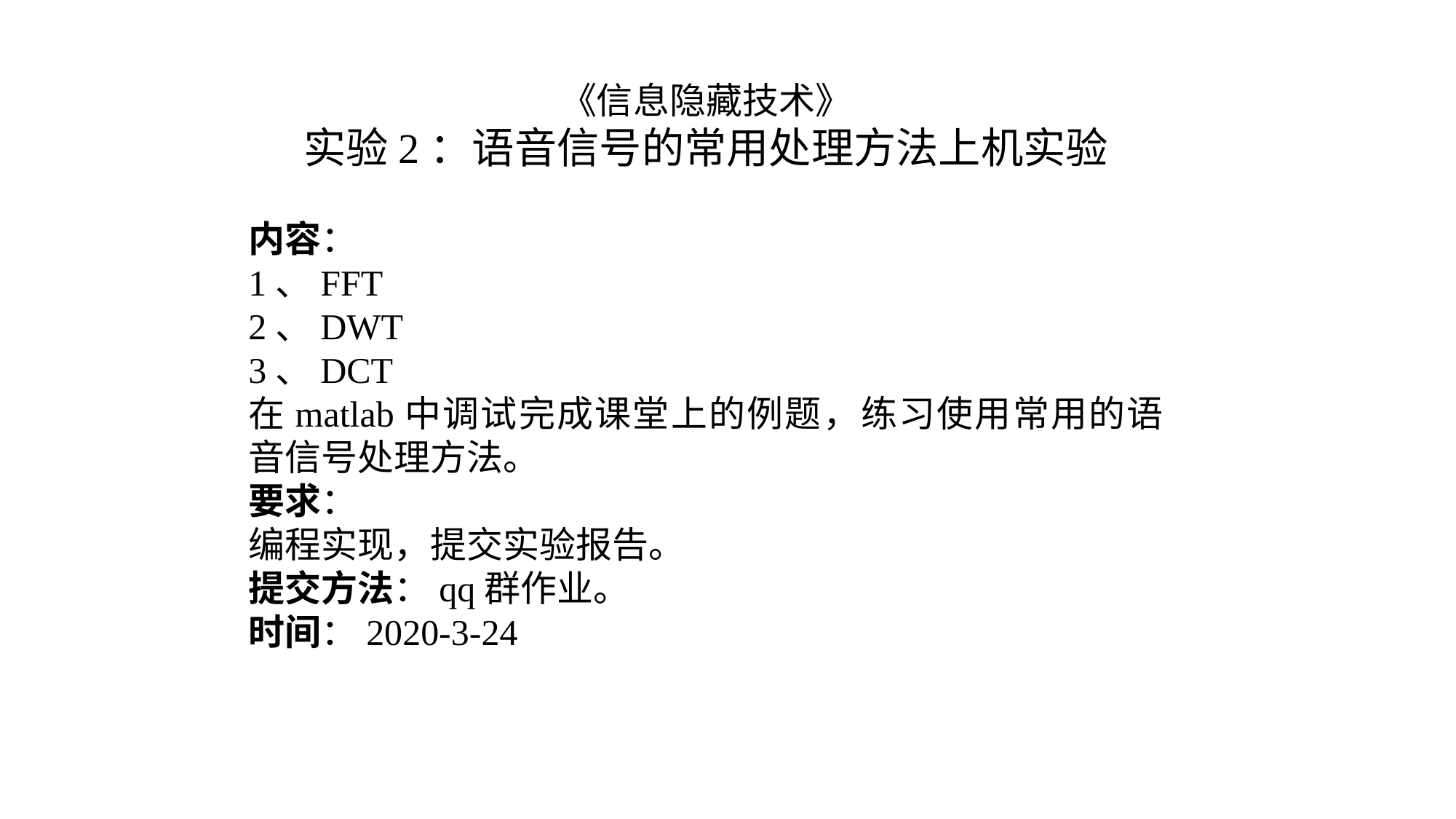

《信息隐藏技术》
实验2：语音信号的常用处理方法上机实验

内容：
1、FFT
2、DWT
3、DCT
在matlab中调试完成课堂上的例题，练习使用常用的语音信号处理方法。
要求：
编程实现，提交实验报告。
提交方法：qq群作业。
时间：2020-3-24